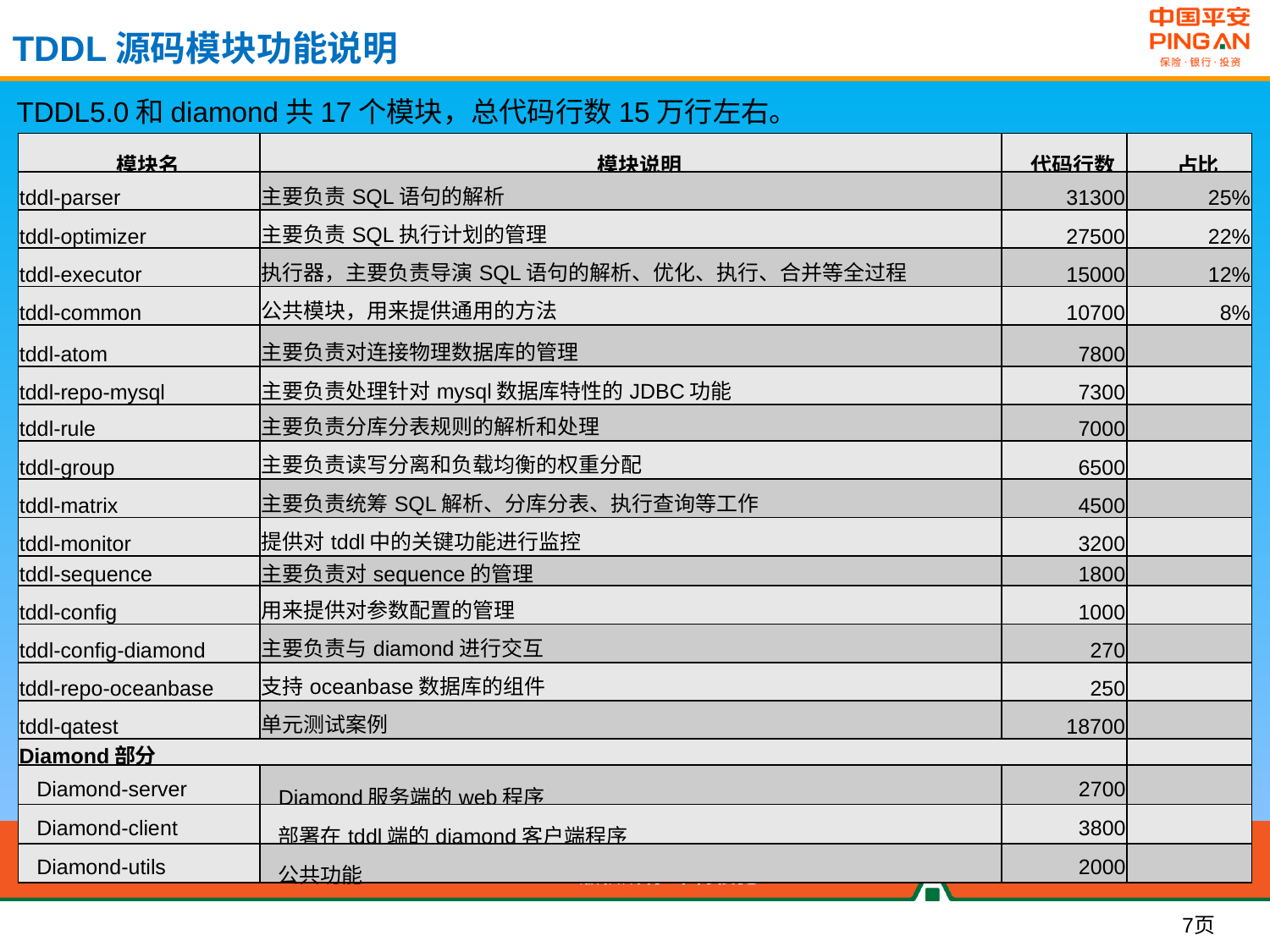

TDDL源码模块功能说明
TDDL5.0和diamond共17个模块，总代码行数15万行左右。
| 模块名 | 模块说明 | 代码行数 | 占比 |
| --- | --- | --- | --- |
| tddl-parser | 主要负责SQL语句的解析 | 31300 | 25% |
| tddl-optimizer | 主要负责SQL执行计划的管理 | 27500 | 22% |
| tddl-executor | 执行器，主要负责导演SQL语句的解析、优化、执行、合并等全过程 | 15000 | 12% |
| tddl-common | 公共模块，用来提供通用的方法 | 10700 | 8% |
| tddl-atom | 主要负责对连接物理数据库的管理 | 7800 |  |
| tddl-repo-mysql | 主要负责处理针对mysql数据库特性的JDBC功能 | 7300 |  |
| tddl-rule | 主要负责分库分表规则的解析和处理 | 7000 |  |
| tddl-group | 主要负责读写分离和负载均衡的权重分配 | 6500 |  |
| tddl-matrix | 主要负责统筹SQL解析、分库分表、执行查询等工作 | 4500 |  |
| tddl-monitor | 提供对tddl中的关键功能进行监控 | 3200 |  |
| tddl-sequence | 主要负责对sequence的管理 | 1800 |  |
| tddl-config | 用来提供对参数配置的管理 | 1000 |  |
| tddl-config-diamond | 主要负责与diamond进行交互 | 270 |  |
| tddl-repo-oceanbase | 支持oceanbase数据库的组件 | 250 |  |
| tddl-qatest | 单元测试案例 | 18700 |  |
| Diamond部分 |  |  |  |
| Diamond-server | Diamond服务端的web程序 | 2700 |  |
| Diamond-client | 部署在tddl端的diamond客户端程序 | 3800 |  |
| Diamond-utils | 公共功能 | 2000 |  |